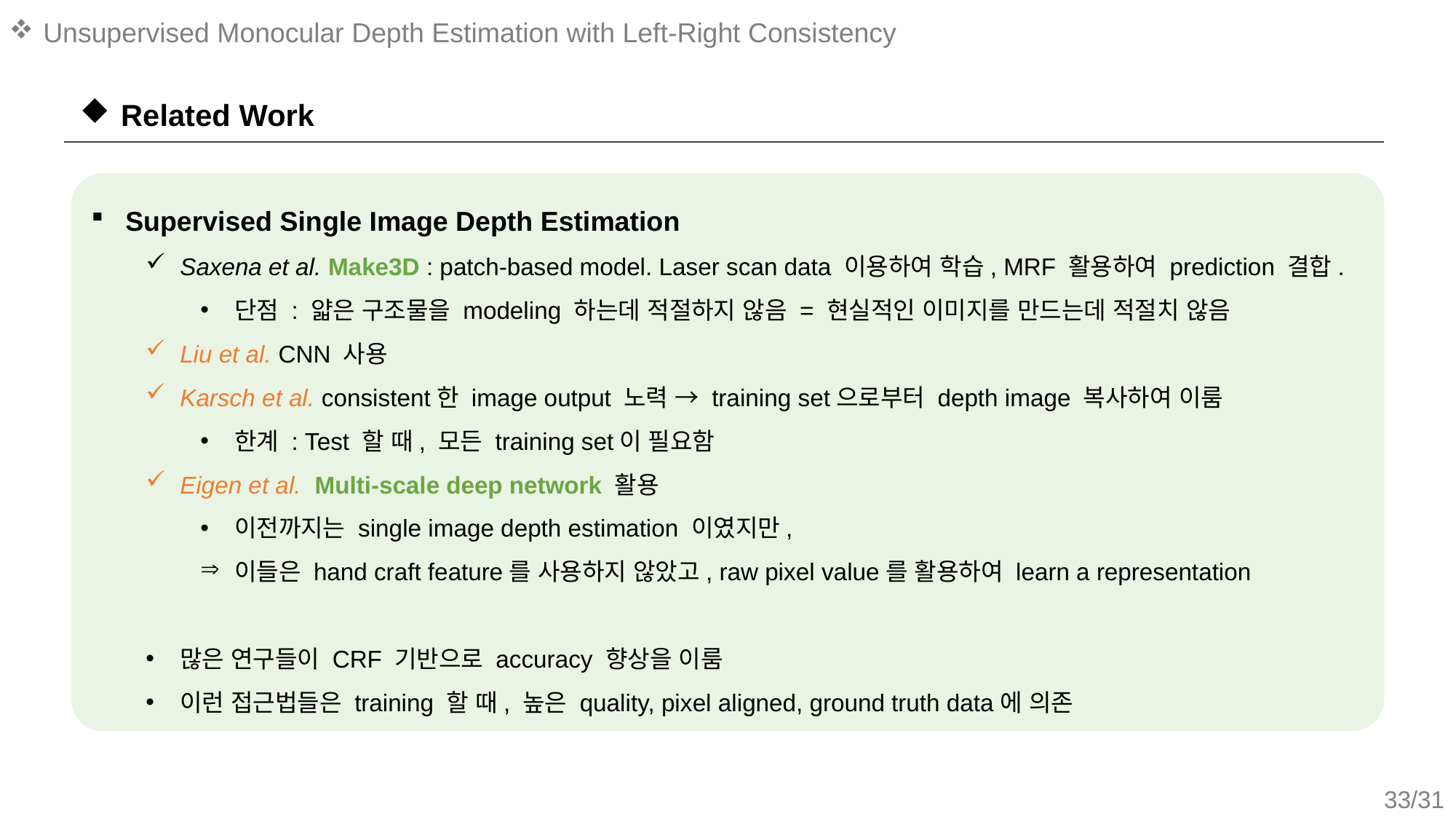

# Unsupervised Monocular Depth Estimation with Left-Right Consistency
Related Work
Supervised Single Image Depth Estimation
Saxena et al. Make3D : patch-based model. Laser scan data 이용하여 학습, MRF 활용하여 prediction 결합.
단점 : 얇은 구조물을 modeling 하는데 적절하지 않음 = 현실적인 이미지를 만드는데 적절치 않음
Liu et al. CNN 사용
Karsch et al. consistent한 image output 노력 → training set으로부터 depth image 복사하여 이룸
한계 : Test 할 때, 모든 training set이 필요함
Eigen et al.  Multi-scale deep network 활용
이전까지는 single image depth estimation 이였지만,
이들은 hand craft feature를 사용하지 않았고, raw pixel value를 활용하여 learn a representation

많은 연구들이 CRF 기반으로 accuracy 향상을 이룸
이런 접근법들은 training 할 때, 높은 quality, pixel aligned, ground truth data에 의존